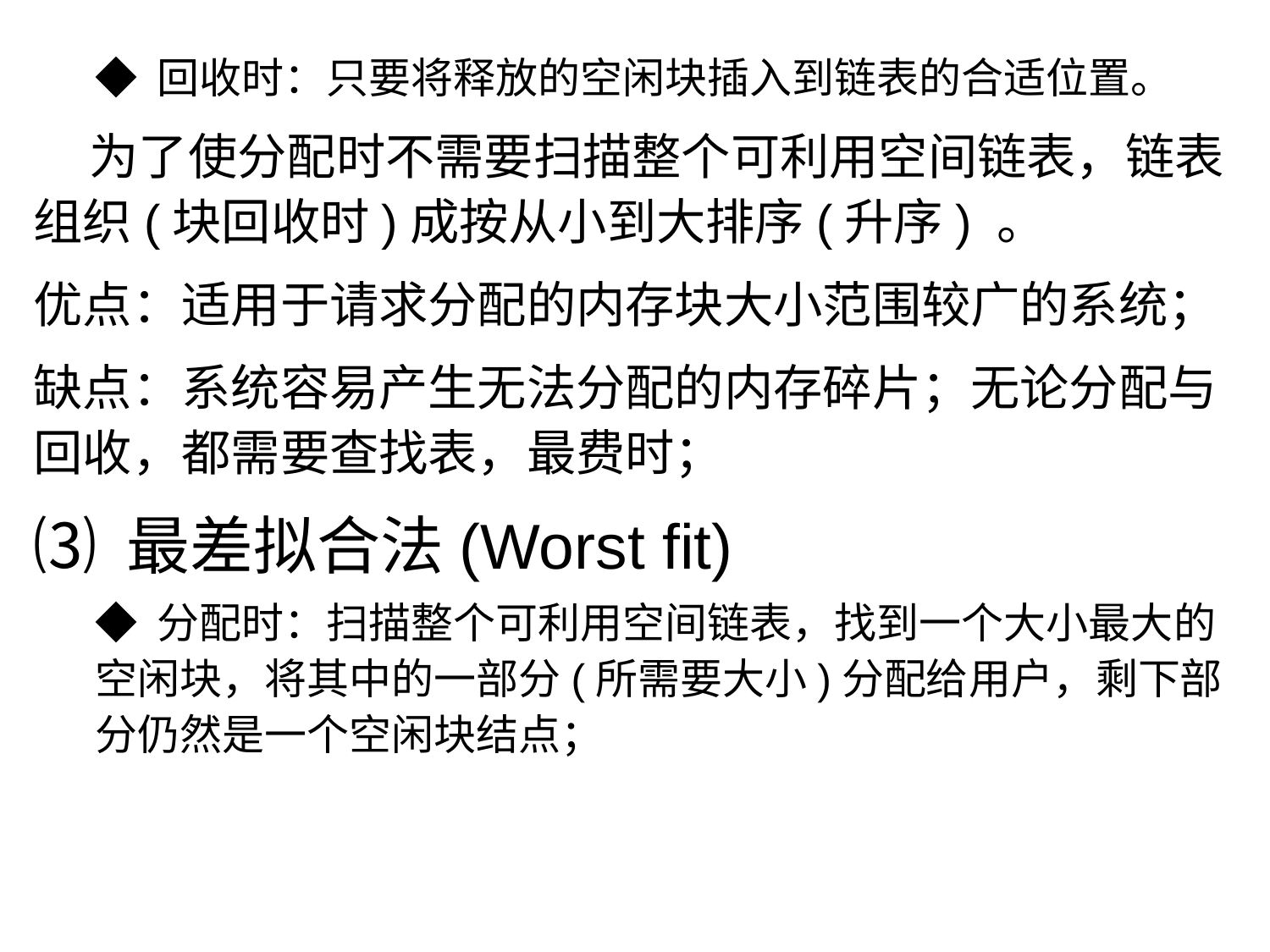

◆ 回收时：只要将释放的空闲块插入到链表的合适位置。
    为了使分配时不需要扫描整个可利用空间链表，链表组织(块回收时)成按从小到大排序(升序) 。
优点：适用于请求分配的内存块大小范围较广的系统；
缺点：系统容易产生无法分配的内存碎片；无论分配与回收，都需要查找表，最费时；
⑶ 最差拟合法(Worst fit)
◆ 分配时：扫描整个可利用空间链表，找到一个大小最大的空闲块，将其中的一部分(所需要大小)分配给用户，剩下部分仍然是一个空闲块结点；